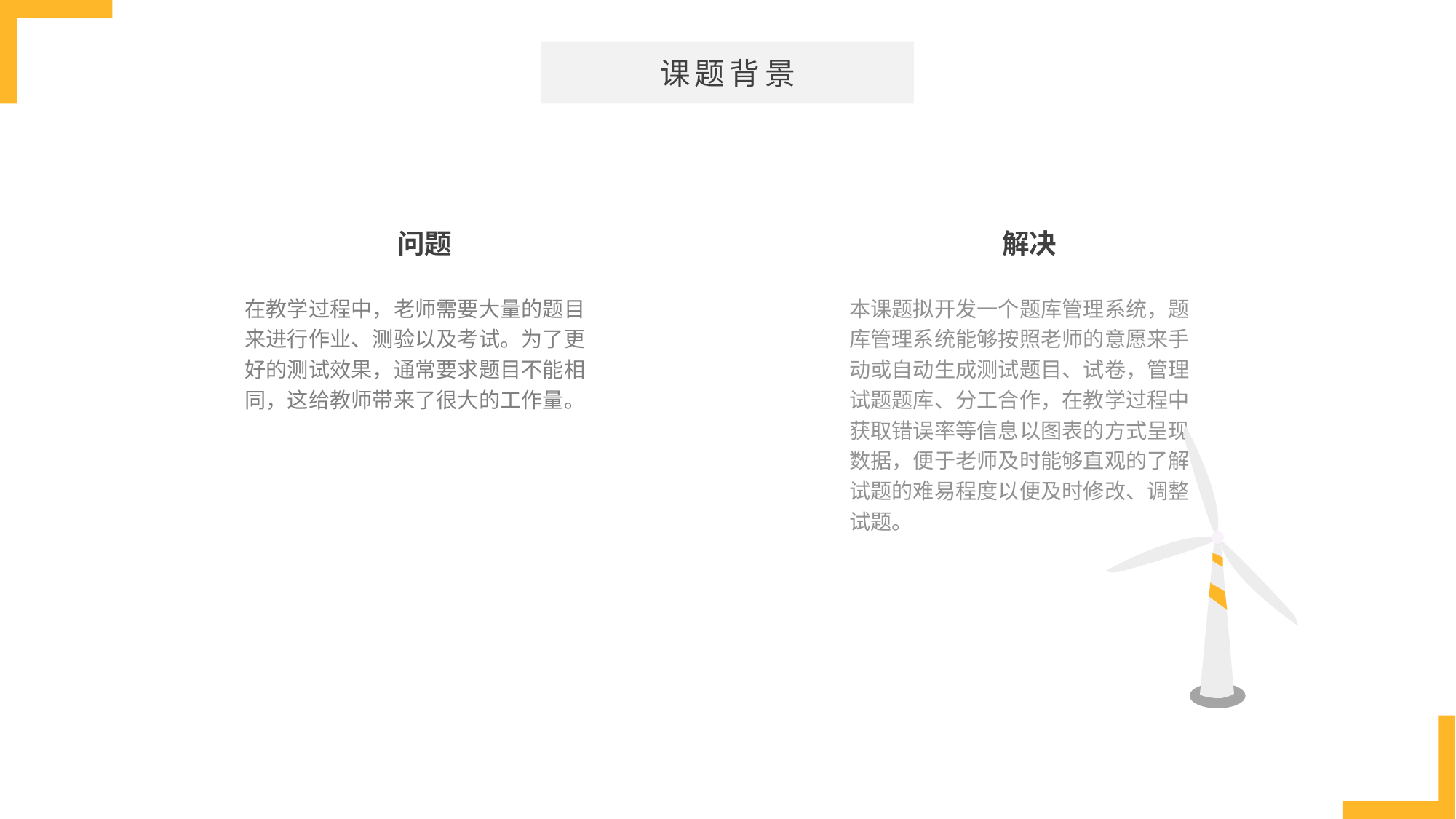

课题背景
问题
解决
在教学过程中，老师需要大量的题目来进行作业、测验以及考试。为了更好的测试效果，通常要求题目不能相同，这给教师带来了很大的工作量。
本课题拟开发一个题库管理系统，题库管理系统能够按照老师的意愿来手动或自动生成测试题目、试卷，管理试题题库、分工合作，在教学过程中获取错误率等信息以图表的方式呈现数据，便于老师及时能够直观的了解试题的难易程度以便及时修改、调整试题。